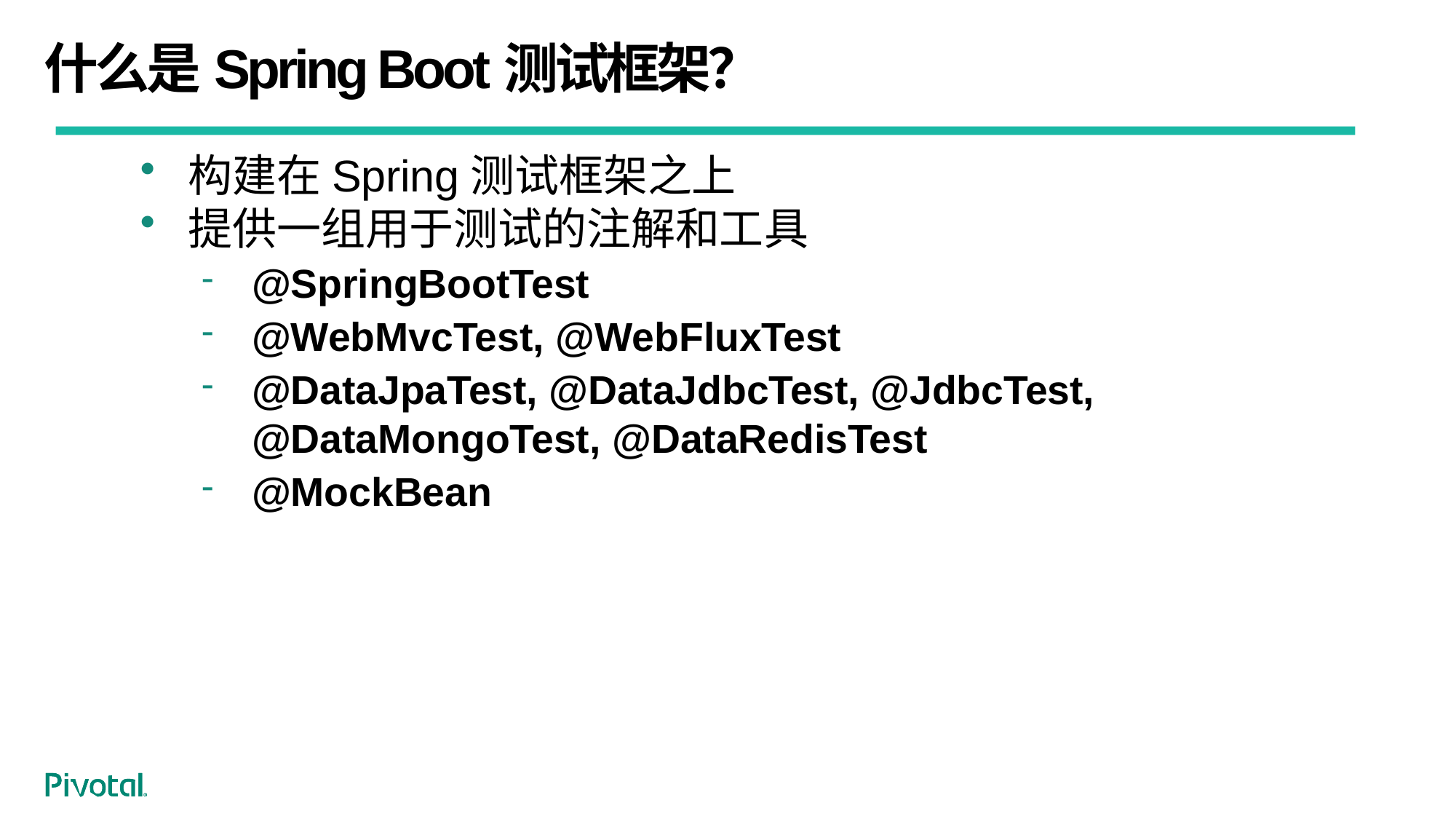

# 什么是Spring Boot测试框架？
构建在Spring测试框架之上
提供一组用于测试的注解和工具
@SpringBootTest
@WebMvcTest, @WebFluxTest
@DataJpaTest, @DataJdbcTest, @JdbcTest,  @DataMongoTest, @DataRedisTest
@MockBean
26